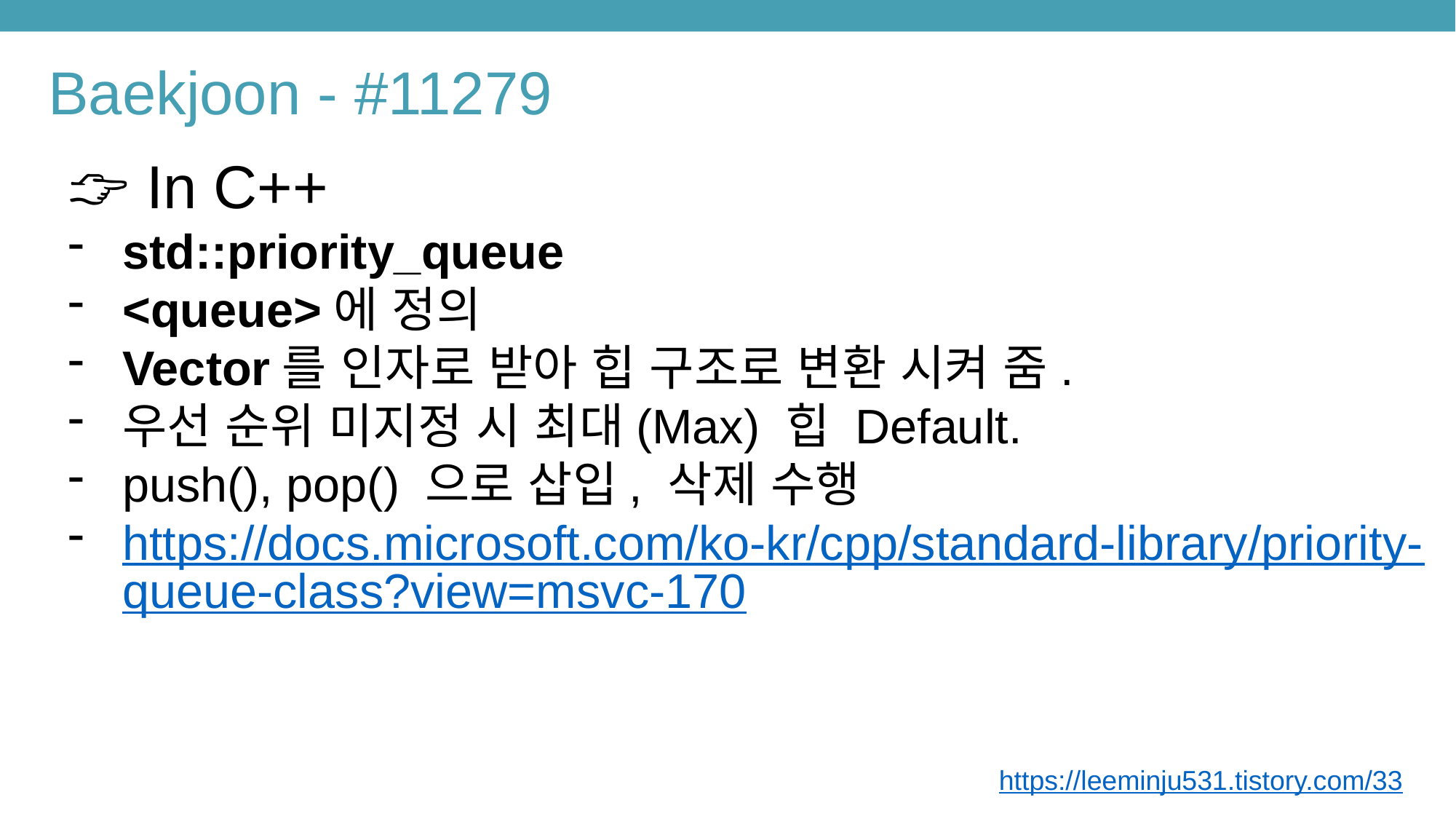

Baekjoon - #11279
👉 In C++
std::priority_queue
<queue>에 정의
Vector를 인자로 받아 힙 구조로 변환 시켜 줌.
우선 순위 미지정 시 최대(Max) 힙 Default.
push(), pop() 으로 삽입, 삭제 수행
https://docs.microsoft.com/ko-kr/cpp/standard-library/priority-queue-class?view=msvc-170
https://leeminju531.tistory.com/33